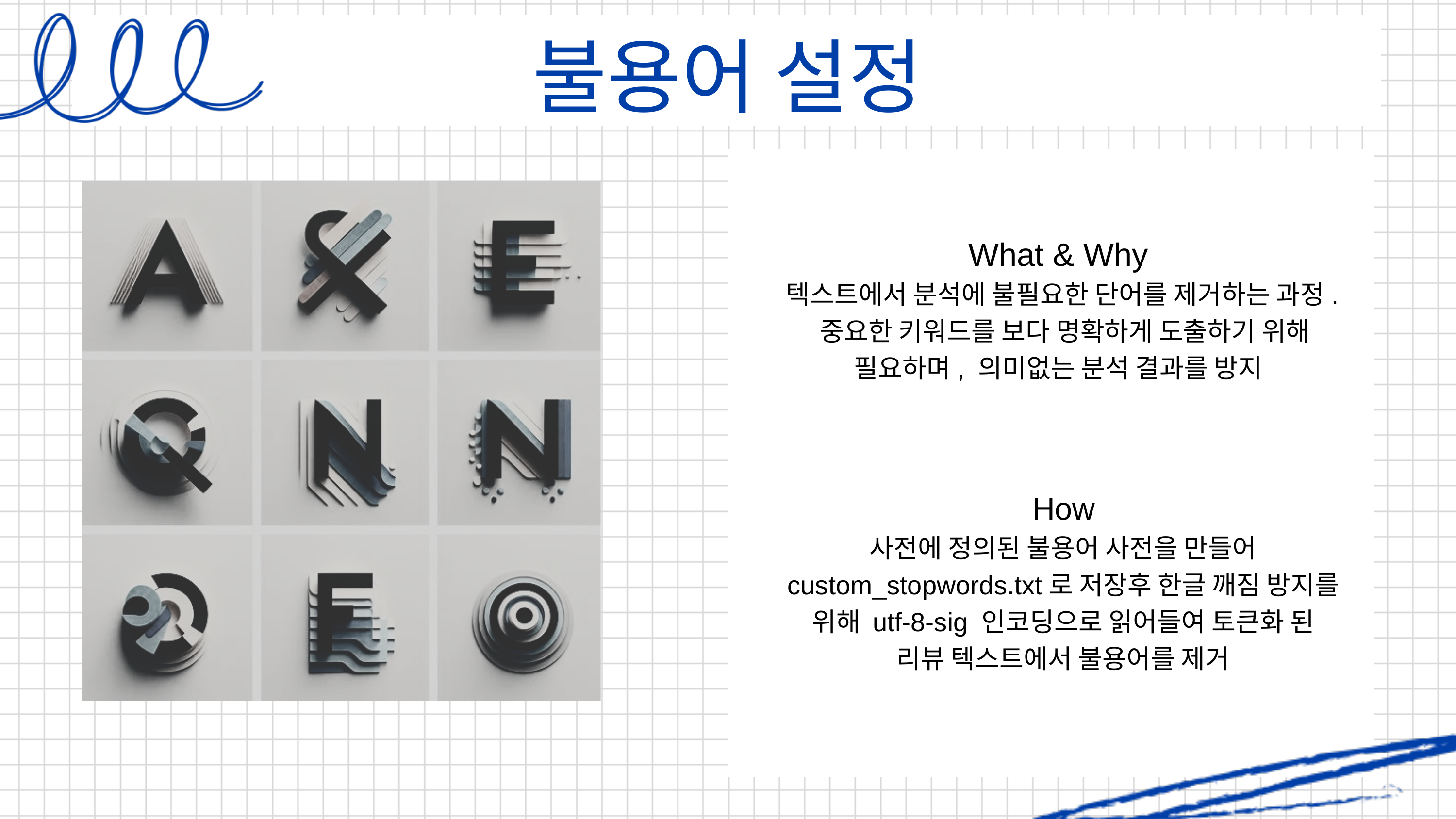

불용어 설정

What & Why
텍스트에서 분석에 불필요한 단어를 제거하는 과정. 중요한 키워드를 보다 명확하게 도출하기 위해 필요하며, 의미없는 분석 결과를 방지
How
사전에 정의된 불용어 사전을 만들어 custom_stopwords.txt로 저장후 한글 깨짐 방지를 위해 utf-8-sig 인코딩으로 읽어들여 토큰화 된 리뷰 텍스트에서 불용어를 제거